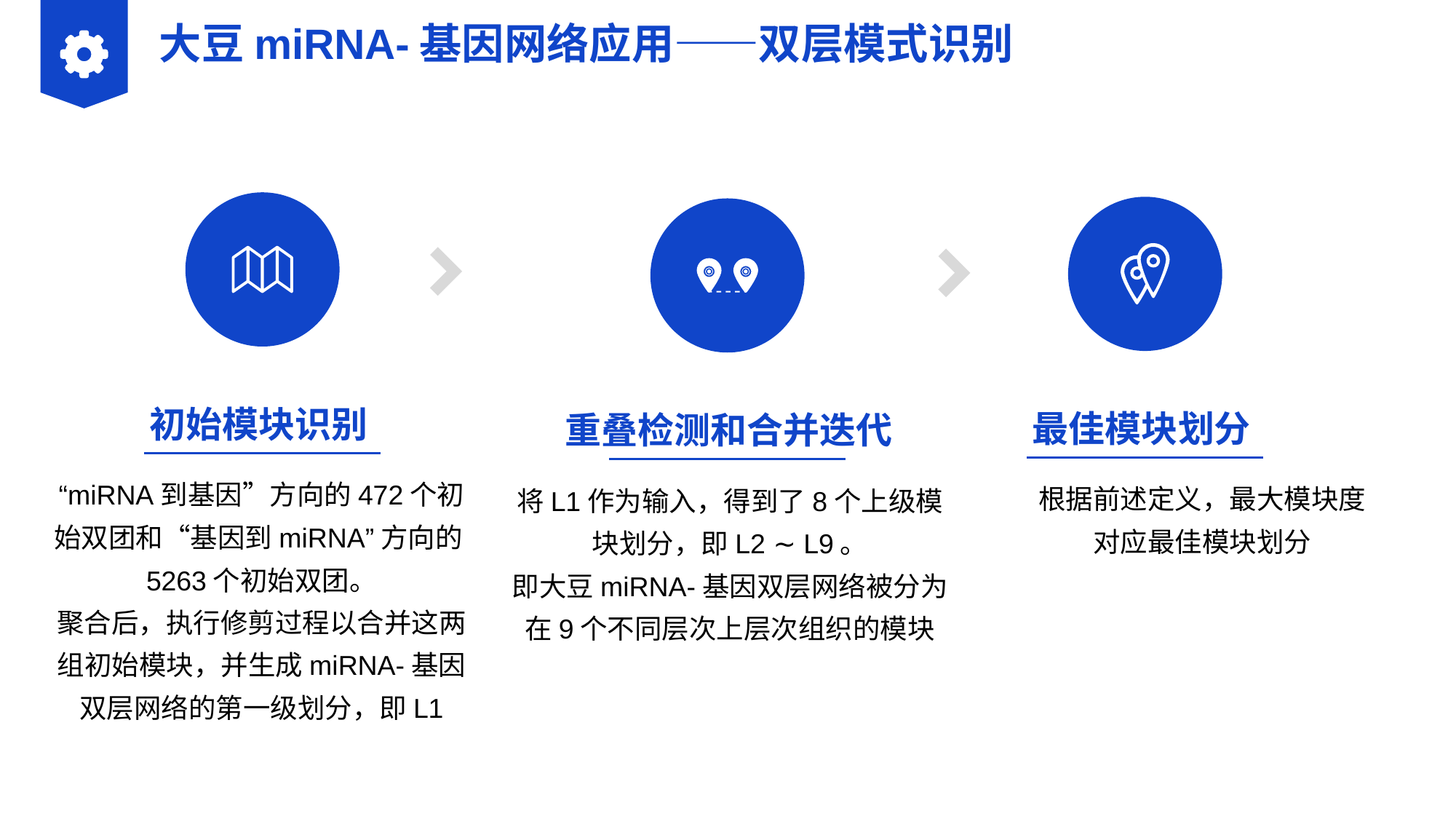

大豆miRNA-基因网络应用——双层模式识别

初始模块识别
“miRNA到基因”方向的472个初始双团和“基因到miRNA”方向的5263个初始双团。
聚合后，执行修剪过程以合并这两组初始模块，并生成miRNA-基因双层网络的第一级划分，即L1
最佳模块划分
根据前述定义，最大模块度对应最佳模块划分
重叠检测和合并迭代
将L1作为输入，得到了8个上级模块划分，即L2 ∼ L9。
即大豆miRNA-基因双层网络被分为在9个不同层次上层次组织的模块
合作QQ： 243001978